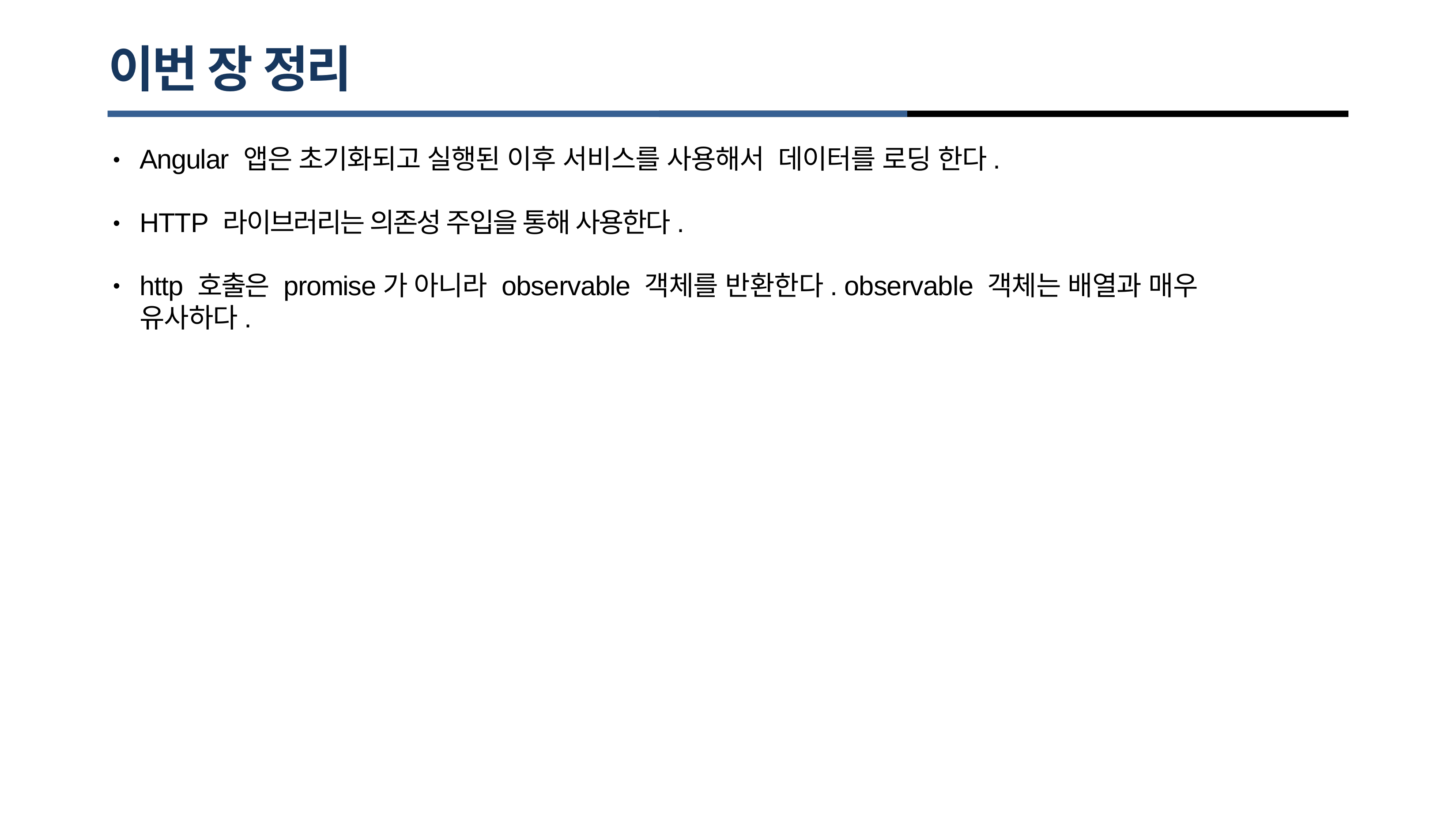

# 이번 장 정리
Angular 앱은 초기화되고 실행된 이후 서비스를 사용해서  데이터를 로딩 한다.
•
HTTP 라이브러리는 의존성 주입을 통해 사용한다.
•
http 호출은 promise가 아니라 observable 객체를 반환한다. observable 객체는 배열과 매우 유사하다.
•